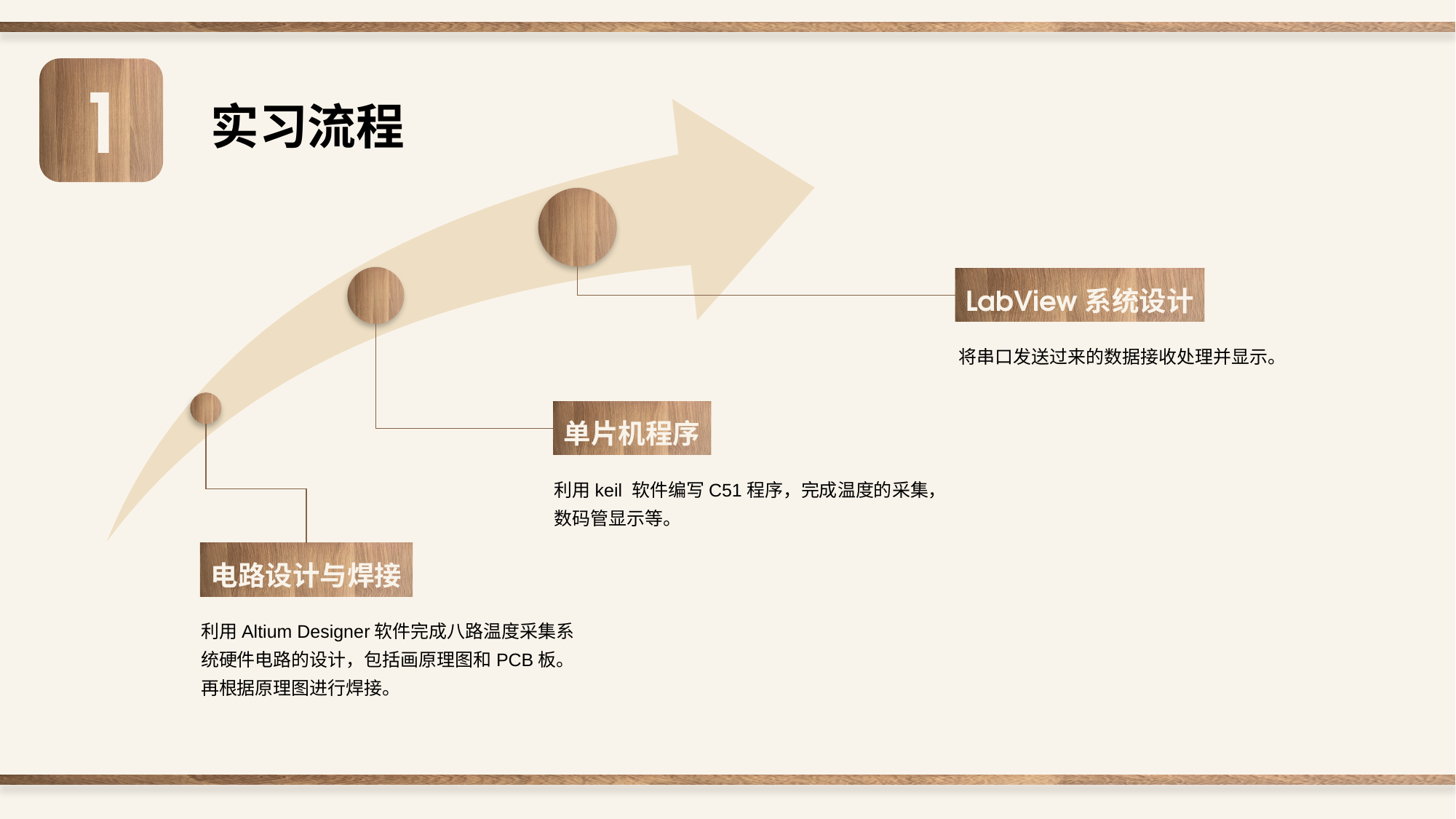

1
实习流程

LabView系统设计
将串口发送过来的数据接收处理并显示。
单片机程序
利用keil 软件编写C51程序，完成温度的采集，数码管显示等。
电路设计与焊接
利用Altium Designer软件完成八路温度采集系统硬件电路的设计，包括画原理图和PCB板。再根据原理图进行焊接。